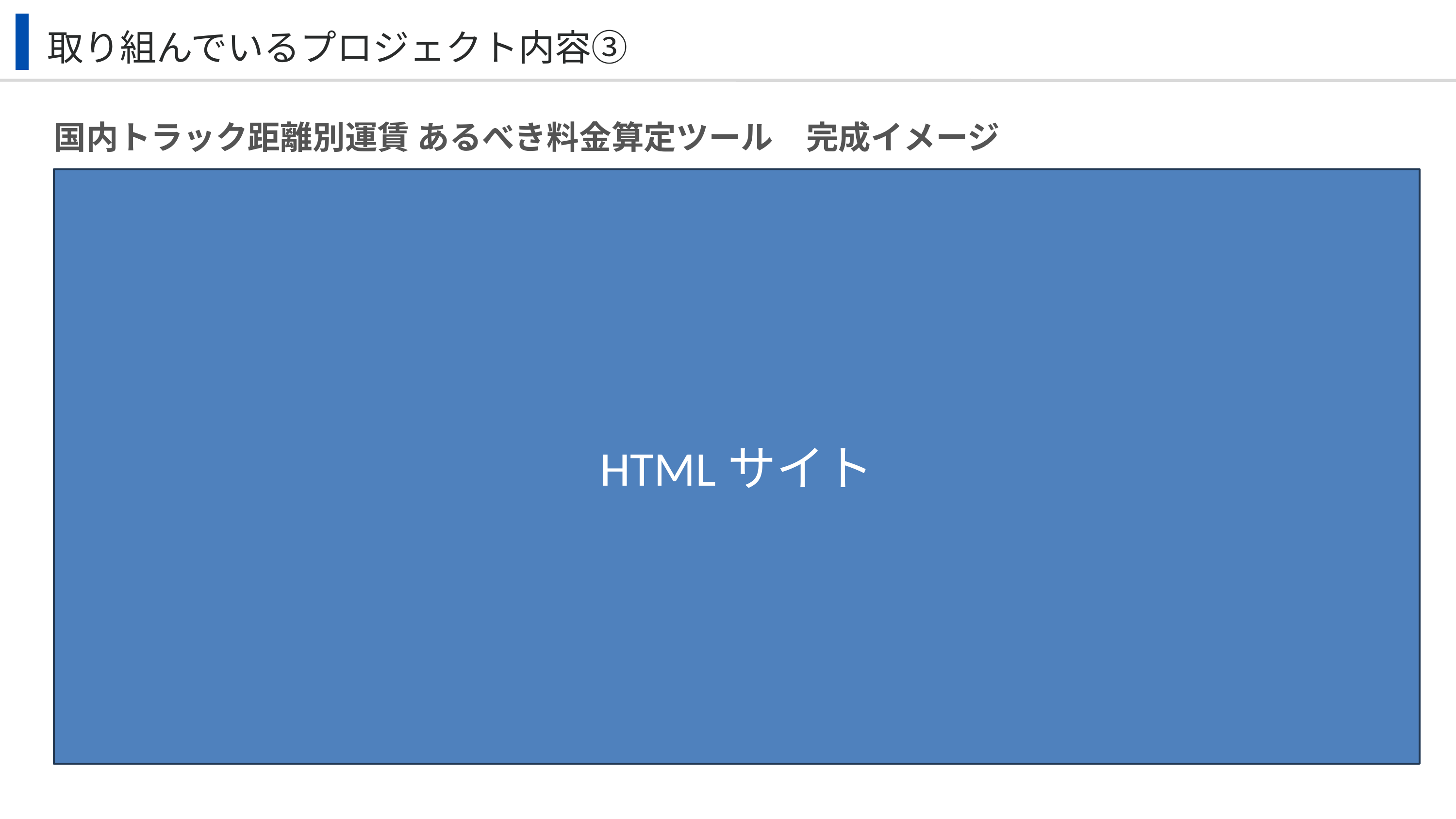

取り組んでいるプロジェクト内容③

国内トラック距離別運賃 あるべき料金算定ツール　完成イメージ
HTMLサイト